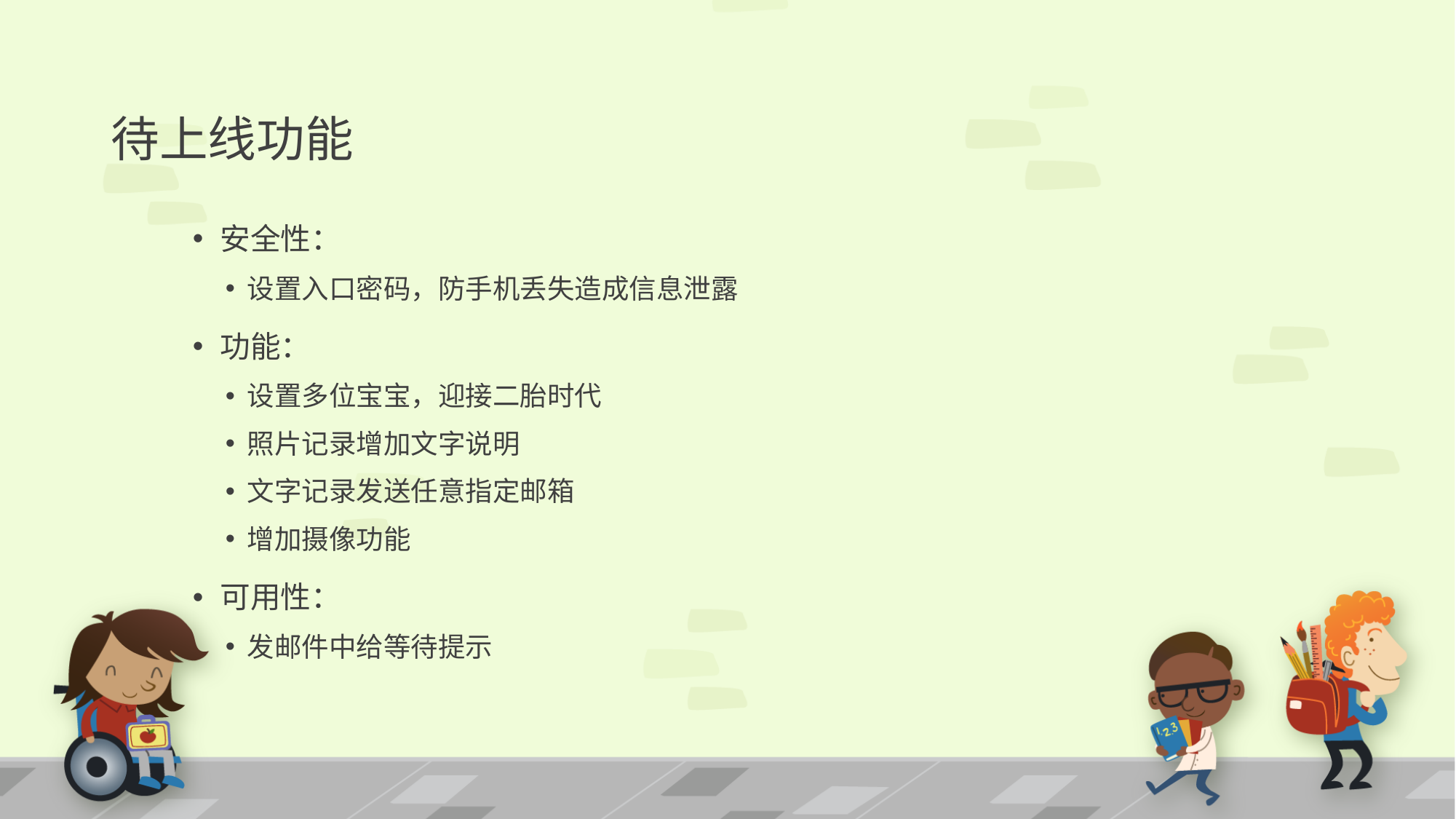

# 待上线功能
安全性：
设置入口密码，防手机丢失造成信息泄露
功能：
设置多位宝宝，迎接二胎时代
照片记录增加文字说明
文字记录发送任意指定邮箱
增加摄像功能
可用性：
发邮件中给等待提示